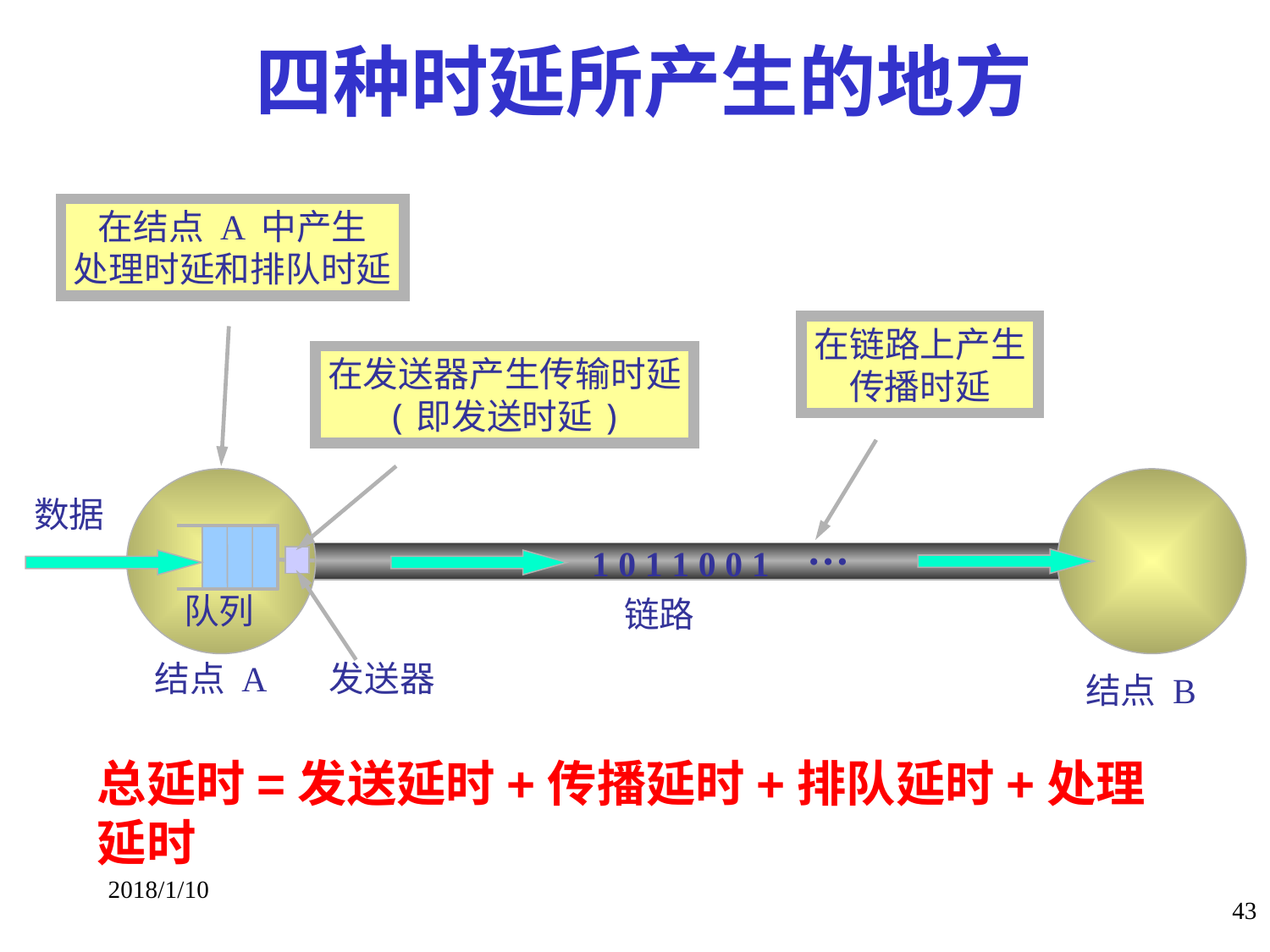

# 四种时延所产生的地方
在结点 A 中产生
处理时延和排队时延
在链路上产生
传播时延

在发送器产生传输时延
(即发送时延)

数据
…

1 0 1 1 0 0 1

队列
链路
结点 A
发送器
结点 B
总延时=发送延时+传播延时+排队延时+处理延时
2018/1/10
43